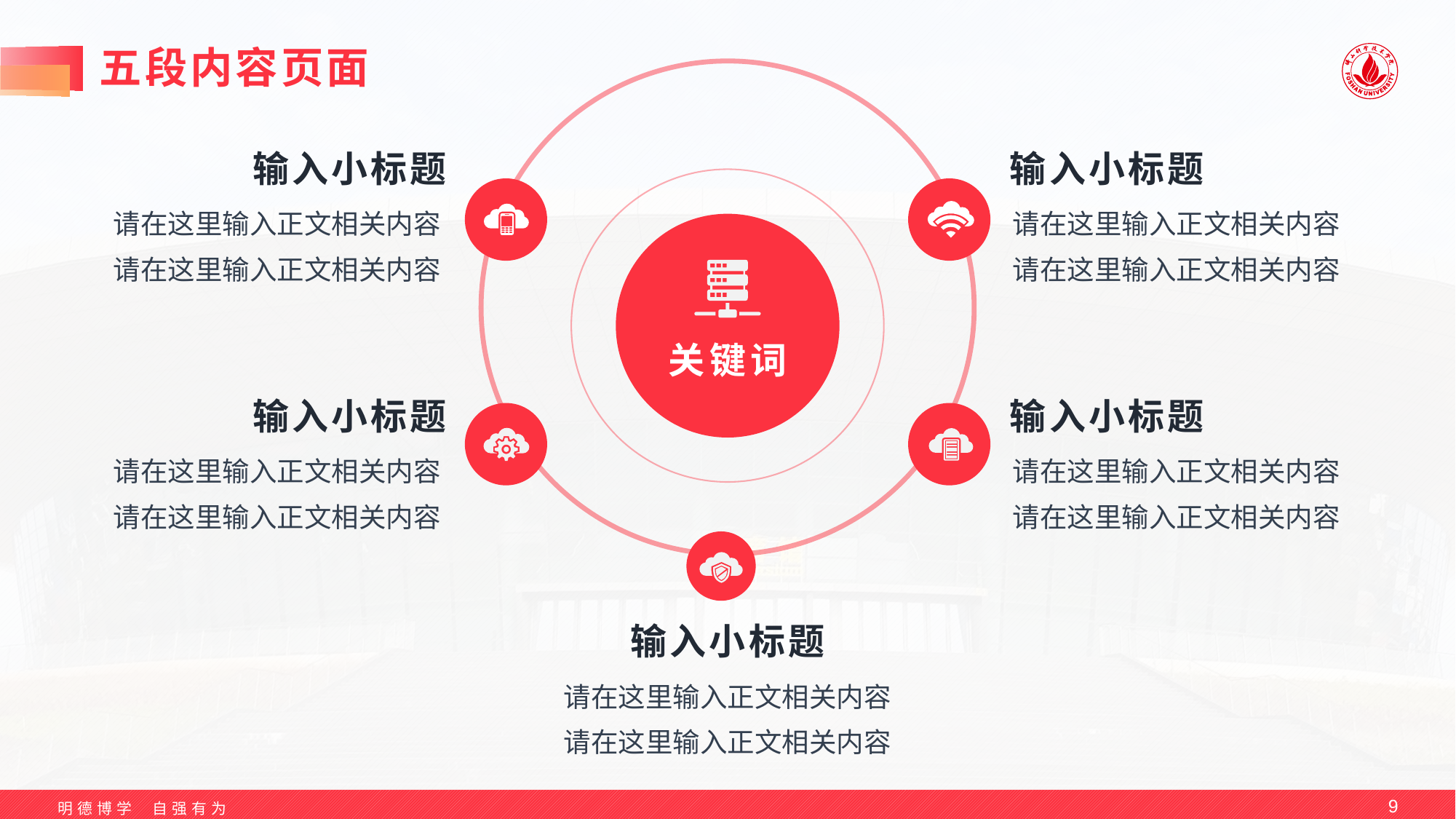

# 五段内容页面

输入小标题
输入小标题

请在这里输入正文相关内容
请在这里输入正文相关内容
请在这里输入正文相关内容
请在这里输入正文相关内容

关键词
输入小标题
输入小标题

请在这里输入正文相关内容
请在这里输入正文相关内容
请在这里输入正文相关内容
请在这里输入正文相关内容

输入小标题
请在这里输入正文相关内容
请在这里输入正文相关内容
9